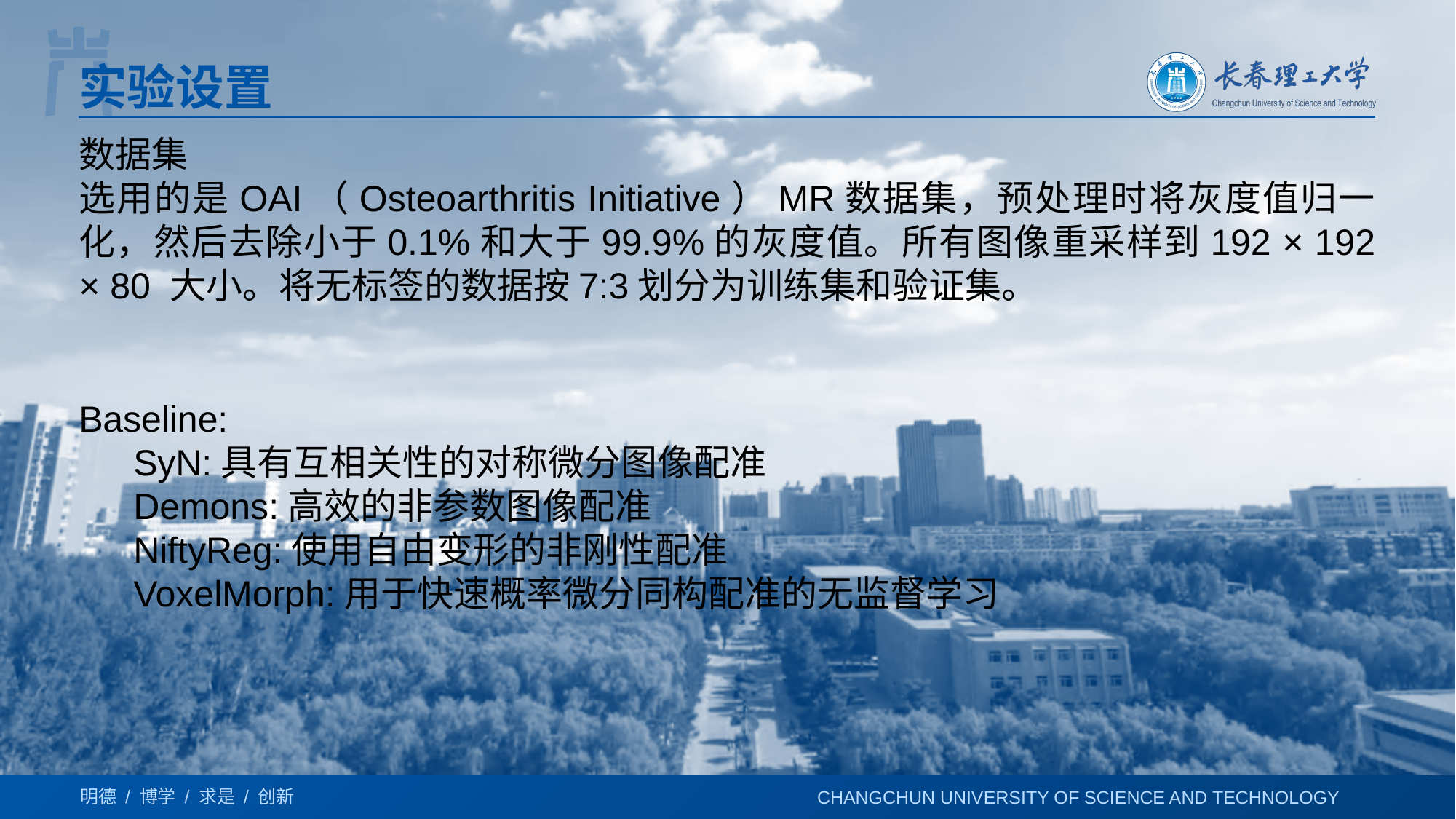

# 实验设置
数据集
选用的是OAI（Osteoarthritis Initiative）MR数据集，预处理时将灰度值归一化，然后去除小于0.1%和大于99.9%的灰度值。所有图像重采样到192 × 192 × 80 大小。将无标签的数据按7:3划分为训练集和验证集。
Baseline:
SyN:具有互相关性的对称微分图像配准
Demons:高效的非参数图像配准
NiftyReg:使用自由变形的非刚性配准
VoxelMorph:用于快速概率微分同构配准的无监督学习